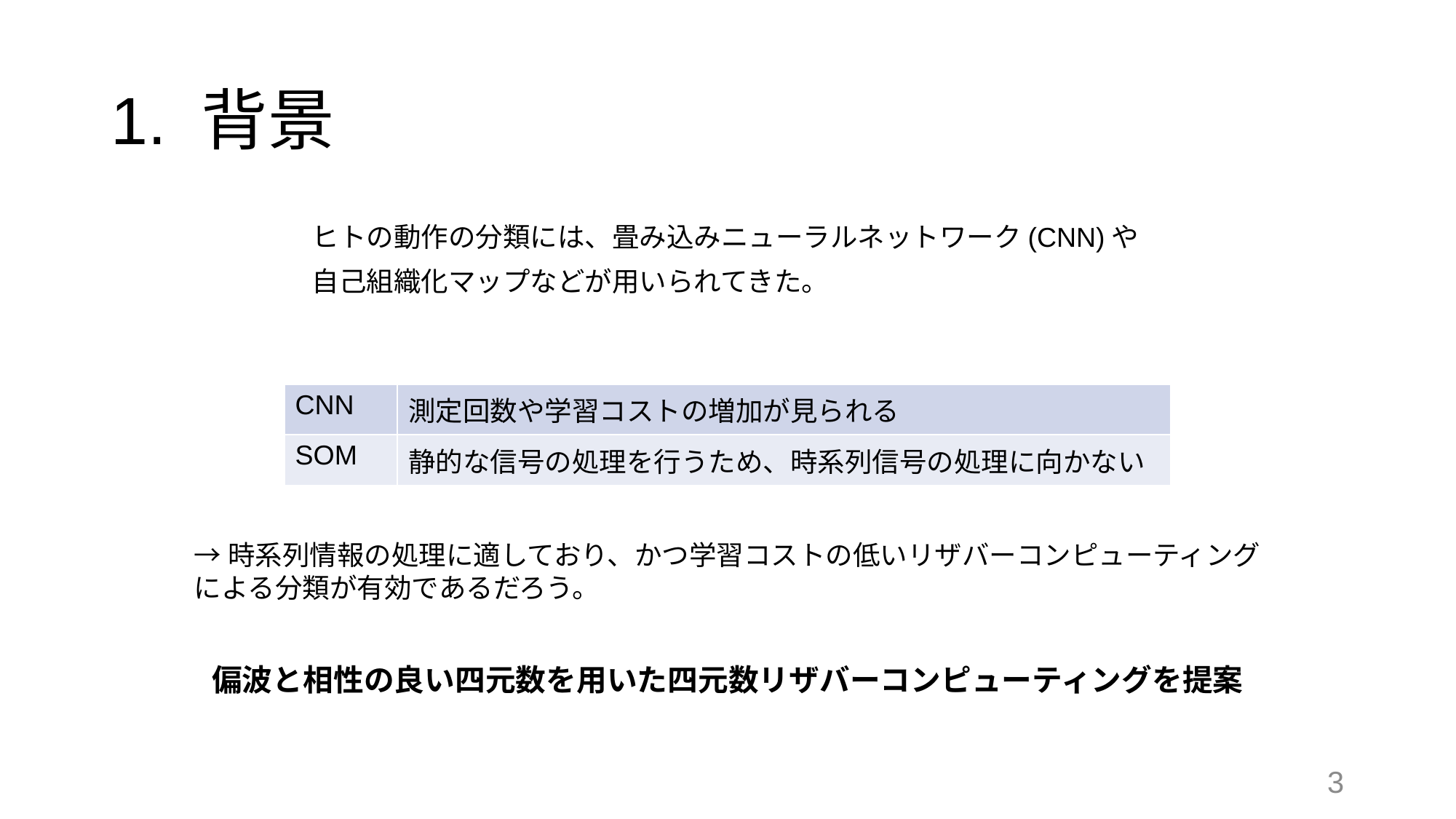

# 1. 背景
ヒトの動作の分類には、畳み込みニューラルネットワーク(CNN)や
自己組織化マップなどが用いられてきた。
| CNN | 測定回数や学習コストの増加が見られる |
| --- | --- |
| SOM | 静的な信号の処理を行うため、時系列信号の処理に向かない |
→時系列情報の処理に適しており、かつ学習コストの低いリザバーコンピューティング
による分類が有効であるだろう。
偏波と相性の良い四元数を用いた四元数リザバーコンピューティングを提案
3